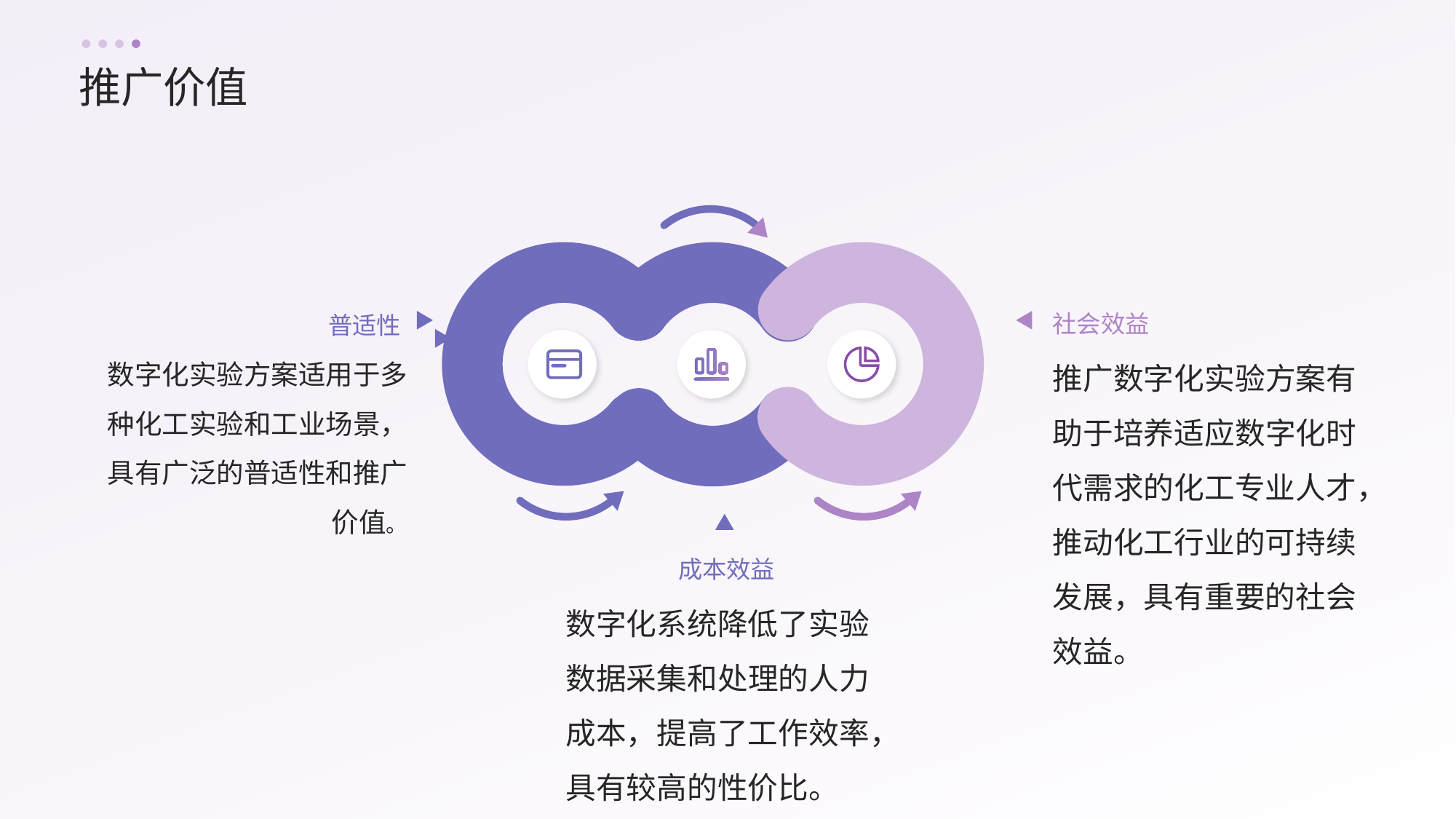

推广价值

社会效益
普适性

数字化实验方案适用于多种化工实验和工业场景，具有广泛的普适性和推广价值。
推广数字化实验方案有助于培养适应数字化时代需求的化工专业人才，推动化工行业的可持续发展，具有重要的社会效益。

成本效益
数字化系统降低了实验数据采集和处理的人力成本，提高了工作效率，具有较高的性价比。